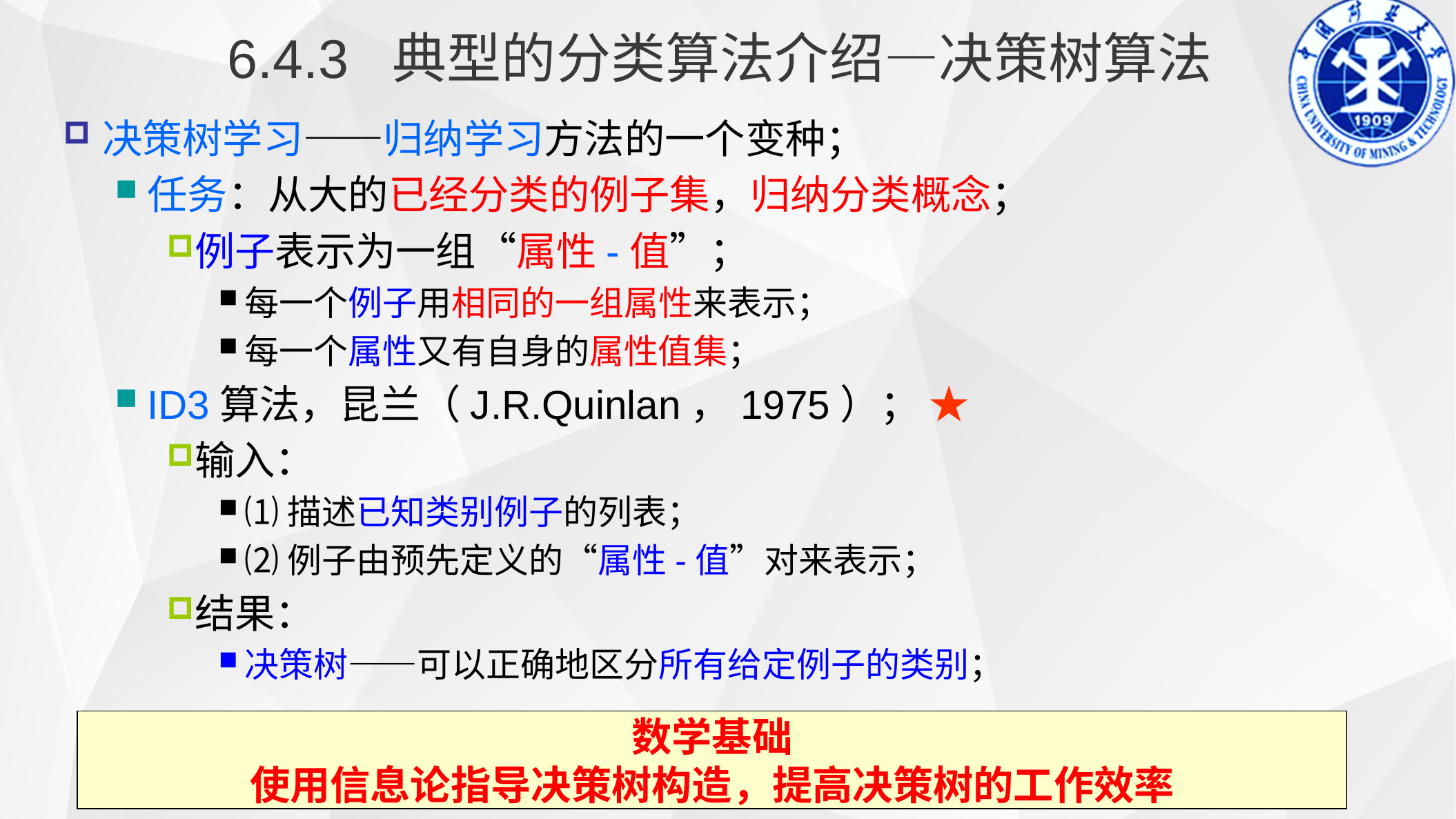

6.4.3  典型的分类算法介绍—决策树算法
决策树学习——归纳学习方法的一个变种；
任务：从大的已经分类的例子集，归纳分类概念；
例子表示为一组“属性-值”；
每一个例子用相同的一组属性来表示；
每一个属性又有自身的属性值集；
ID3算法，昆兰（J.R.Quinlan，1975）； ★
输入：
⑴描述已知类别例子的列表；
⑵例子由预先定义的“属性-值”对来表示；
结果：
决策树——可以正确地区分所有给定例子的类别；

数学基础
使用信息论指导决策树构造，提高决策树的工作效率
107